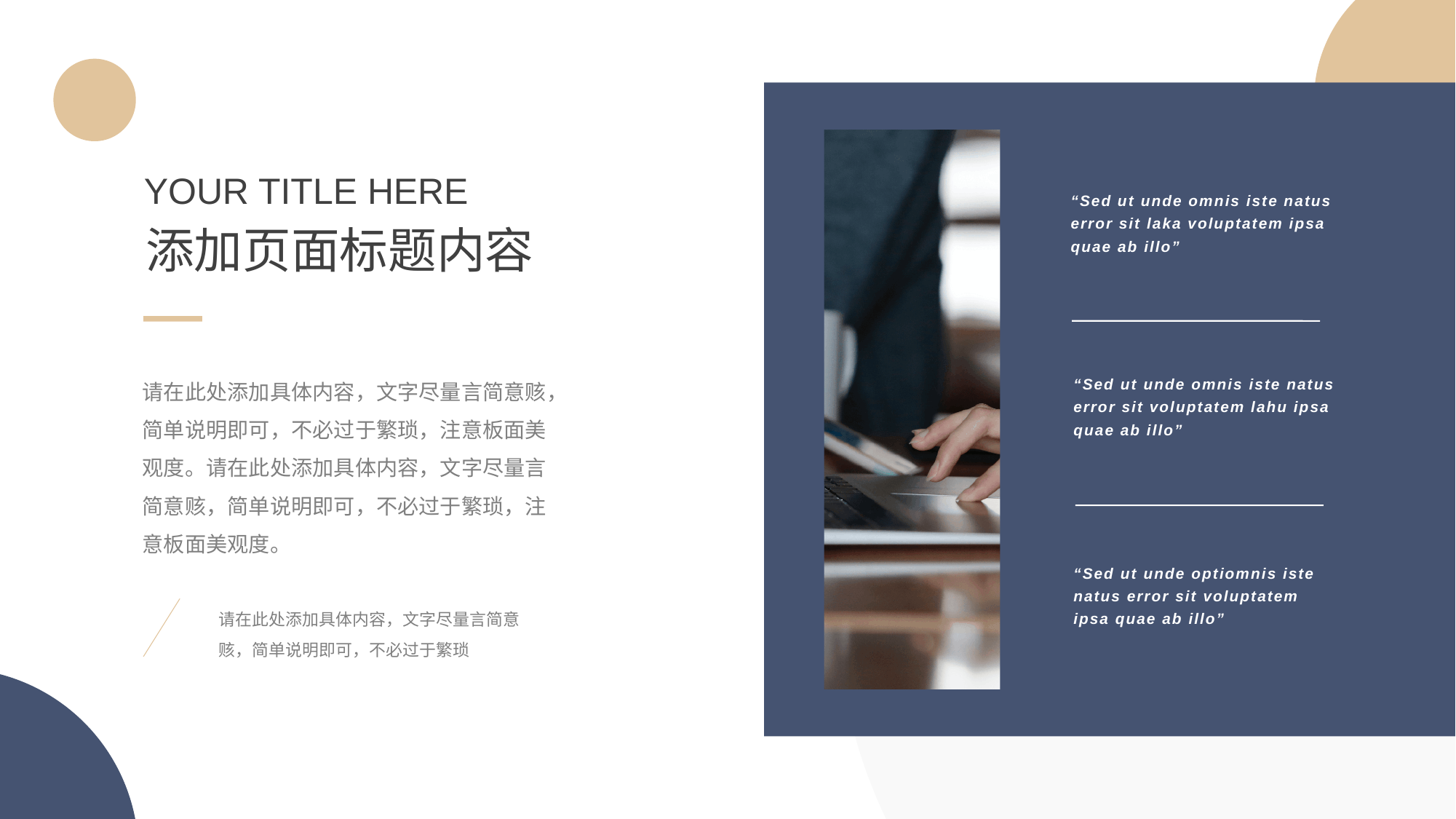

YOUR TITLE HERE
“Sed ut unde omnis iste natus
error sit laka voluptatem ipsa
quae ab illo”
添加页面标题内容

请在此处添加具体内容，文字尽量言简意赅，简单说明即可，不必过于繁琐，注意板面美观度。请在此处添加具体内容，文字尽量言简意赅，简单说明即可，不必过于繁琐，注意板面美观度。
“Sed ut unde omnis iste natus
error sit voluptatem lahu ipsa
quae ab illo”

“Sed ut unde optiomnis iste
natus error sit voluptatem
ipsa quae ab illo”
请在此处添加具体内容，文字尽量言简意赅，简单说明即可，不必过于繁琐